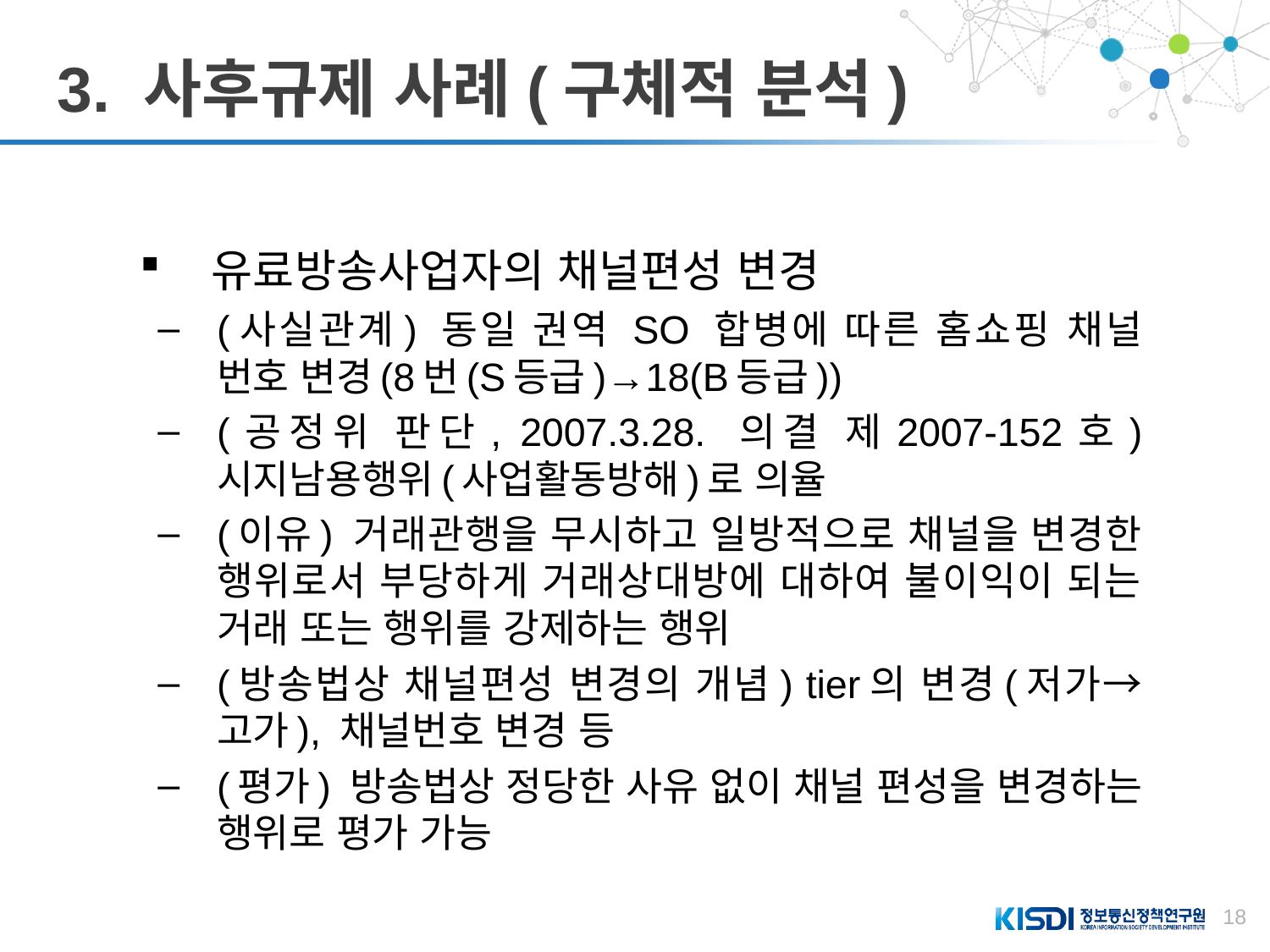

# 3. 사후규제 사례(구체적 분석)
유료방송사업자의 채널편성 변경
(사실관계) 동일 권역 SO 합병에 따른 홈쇼핑 채널 번호 변경(8번(S등급)→18(B등급))
(공정위 판단, 2007.3.28. 의결 제2007-152호) 시지남용행위(사업활동방해)로 의율
(이유) 거래관행을 무시하고 일방적으로 채널을 변경한 행위로서 부당하게 거래상대방에 대하여 불이익이 되는 거래 또는 행위를 강제하는 행위
(방송법상 채널편성 변경의 개념) tier의 변경(저가→고가), 채널번호 변경 등
(평가) 방송법상 정당한 사유 없이 채널 편성을 변경하는 행위로 평가 가능
18